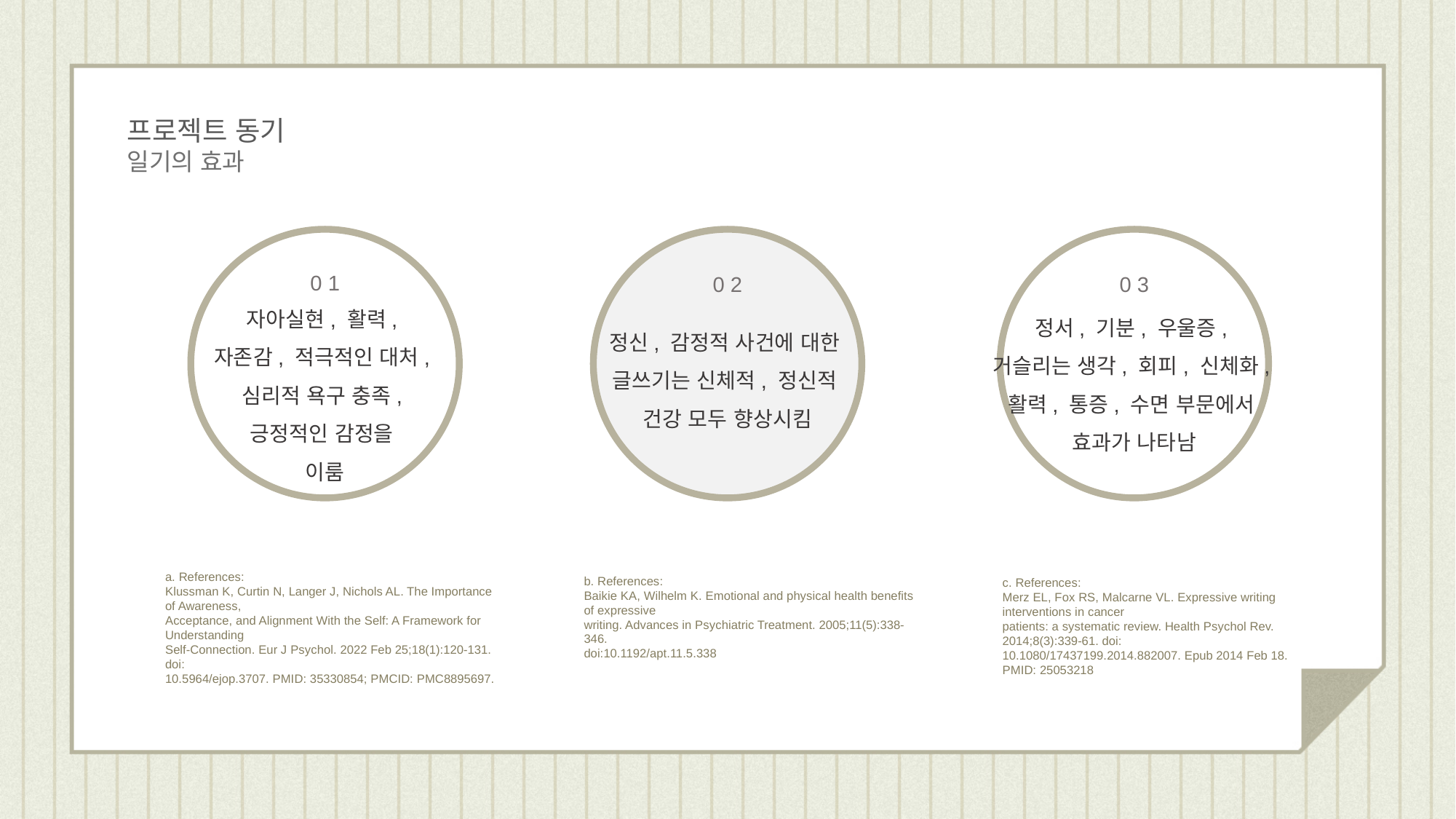

프로젝트 동기
일기의 효과

0 1
0 2
0 3
자아실현, 활력,
자존감, 적극적인 대처,
심리적 욕구 충족,
긍정적인 감정을
이룸
정서, 기분, 우울증,
거슬리는 생각, 회피, 신체화,
활력, 통증, 수면 부문에서
효과가 나타남
정신, 감정적 사건에 대한
글쓰기는 신체적, 정신적
건강 모두 향상시킴
a. References:
Klussman K, Curtin N, Langer J, Nichols AL. The Importance of Awareness,
Acceptance, and Alignment With the Self: A Framework for Understanding
Self-Connection. Eur J Psychol. 2022 Feb 25;18(1):120-131. doi:
10.5964/ejop.3707. PMID: 35330854; PMCID: PMC8895697.
b. References:
Baikie KA, Wilhelm K. Emotional and physical health benefits of expressive
writing. Advances in Psychiatric Treatment. 2005;11(5):338-346.
doi:10.1192/apt.11.5.338
c. References:
Merz EL, Fox RS, Malcarne VL. Expressive writing interventions in cancer
patients: a systematic review. Health Psychol Rev. 2014;8(3):339-61. doi:
10.1080/17437199.2014.882007. Epub 2014 Feb 18.
PMID: 25053218